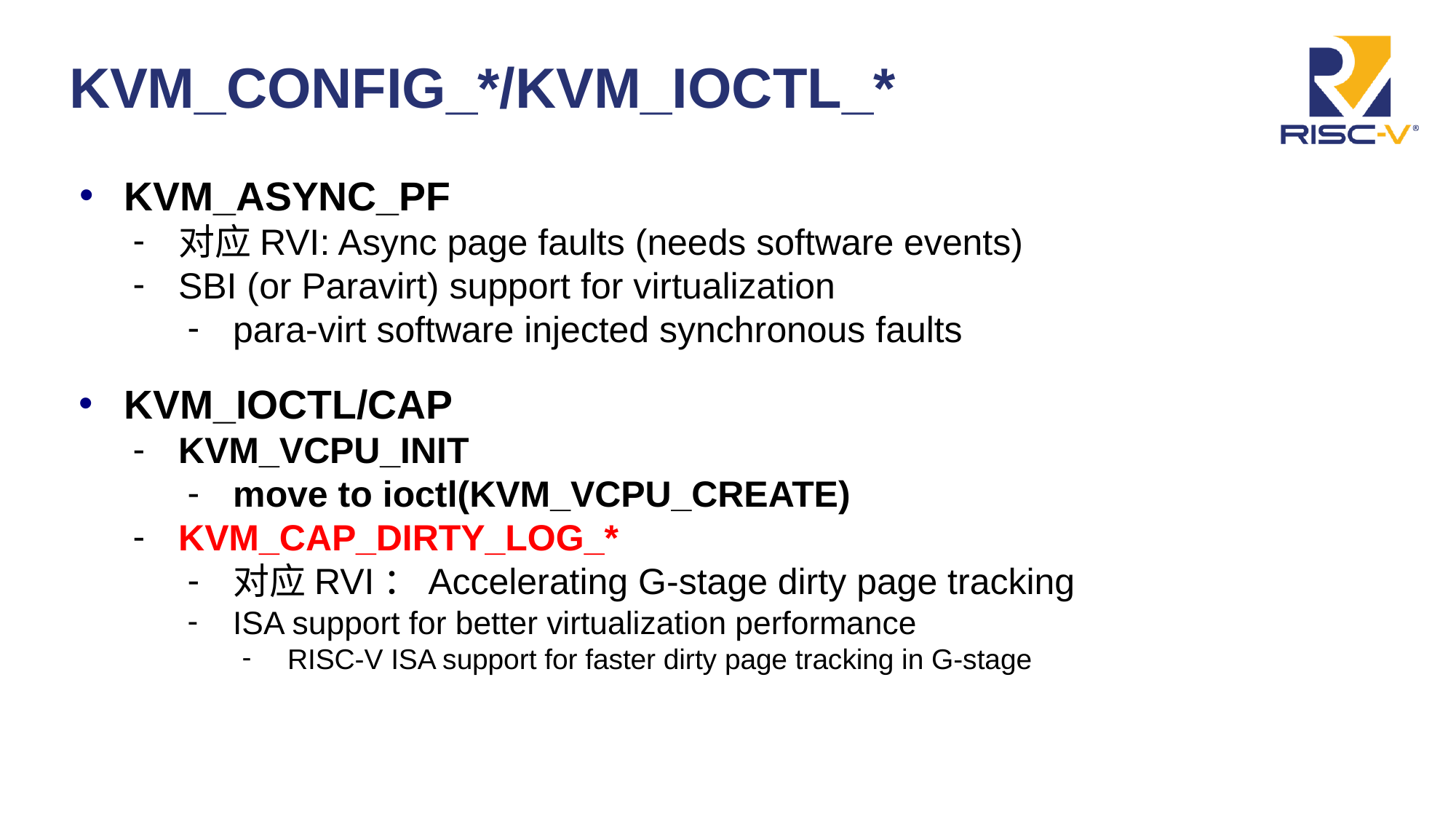

# KVM_CONFIG_*/KVM_IOCTL_*

KVM_ASYNC_PF
对应RVI: Async page faults (needs software events)
SBI (or Paravirt) support for virtualization
para-virt software injected synchronous faults

KVM_IOCTL/CAP
KVM_VCPU_INIT
move to ioctl(KVM_VCPU_CREATE)
KVM_CAP_DIRTY_LOG_*
对应RVI：Accelerating G-stage dirty page tracking
ISA support for better virtualization performance
RISC-V ISA support for faster dirty page tracking in G-stage

10